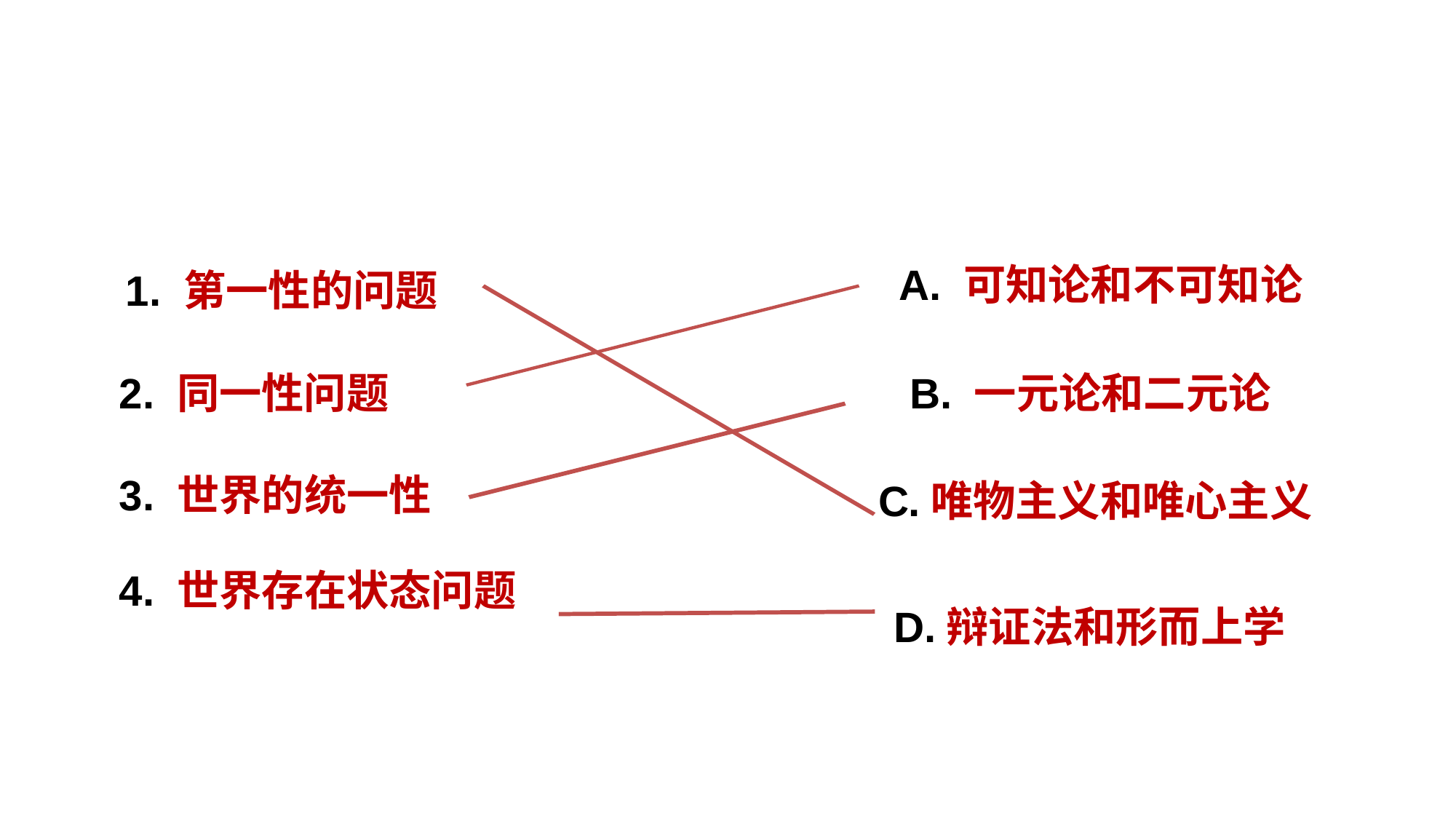

A. 可知论和不可知论

1. 第一性的问题

2. 同一性问题
B. 一元论和二元论

3. 世界的统一性
C.唯物主义和唯心主义
4. 世界存在状态问题

D.辩证法和形而上学